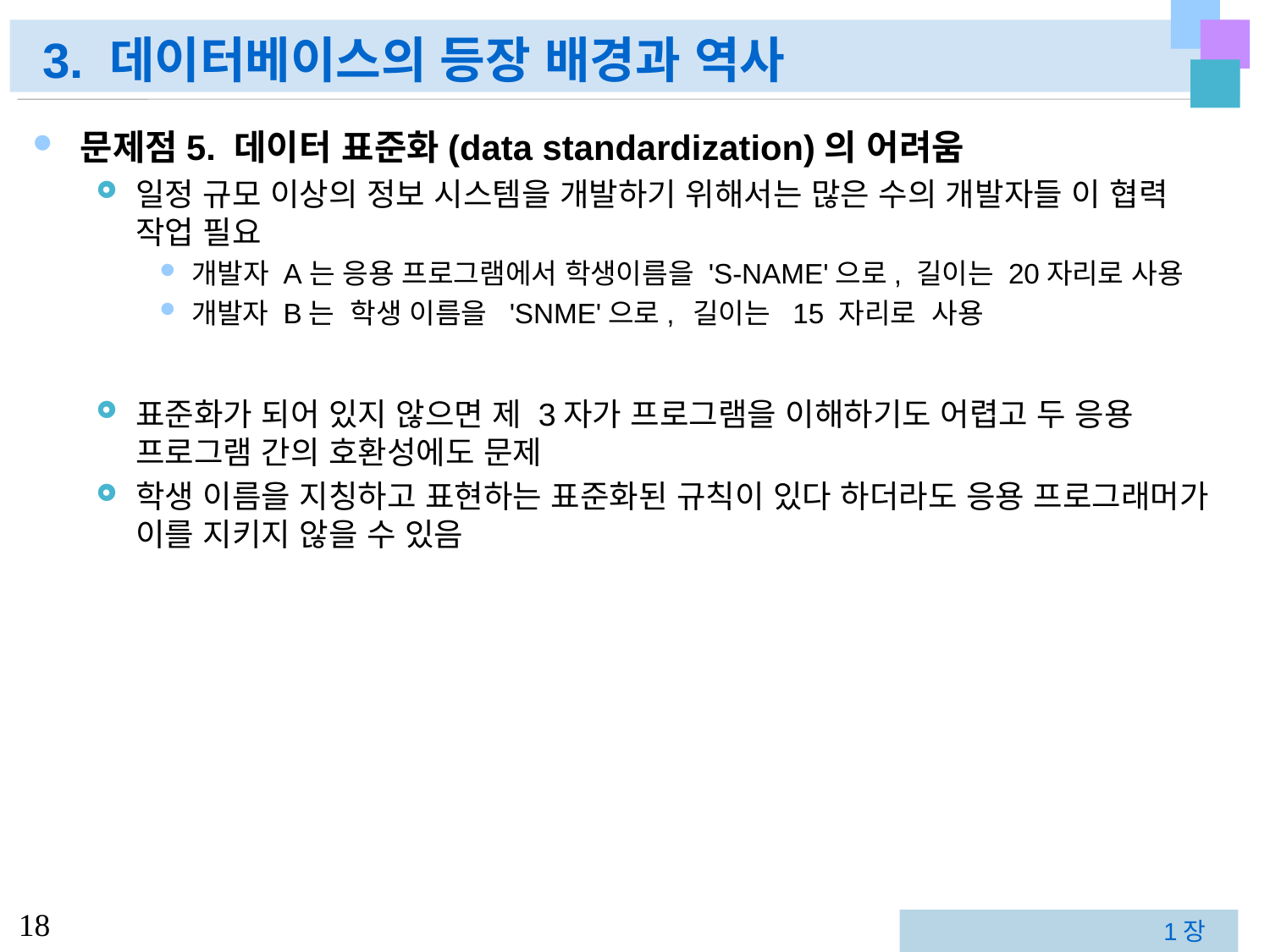

# 3. 데이터베이스의 등장 배경과 역사
문제점5. 데이터 표준화(data standardization)의 어려움
일정 규모 이상의 정보 시스템을 개발하기 위해서는 많은 수의 개발자들 이 협력 작업 필요
개발자 A는 응용 프로그램에서 학생이름을 'S-NAME'으로, 길이는 20자리로 사용
개발자 B는  학생 이름을  'SNME'으로, 길이는  15 자리로  사용

표준화가 되어 있지 않으면 제 3자가 프로그램을 이해하기도 어렵고 두 응용 프로그램 간의 호환성에도 문제
학생 이름을 지칭하고 표현하는 표준화된 규칙이 있다 하더라도 응용 프로그래머가 이를 지키지 않을 수 있음

1장